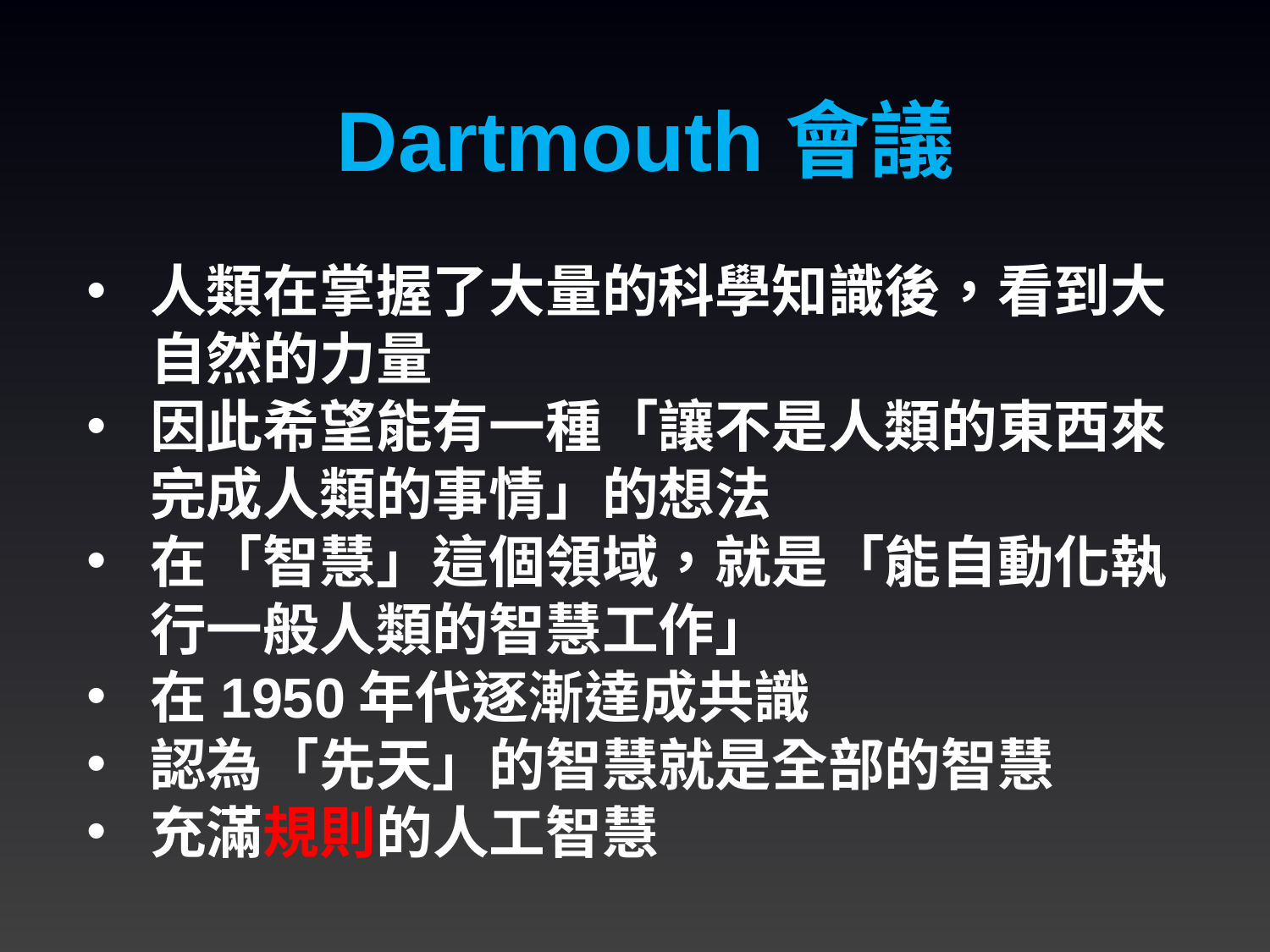

Dartmouth會議
人類在掌握了大量的科學知識後，看到大自然的力量
因此希望能有一種「讓不是人類的東西來完成人類的事情」的想法
在「智慧」這個領域，就是「能自動化執行一般人類的智慧工作」
在1950年代逐漸達成共識
認為「先天」的智慧就是全部的智慧
充滿規則的人工智慧